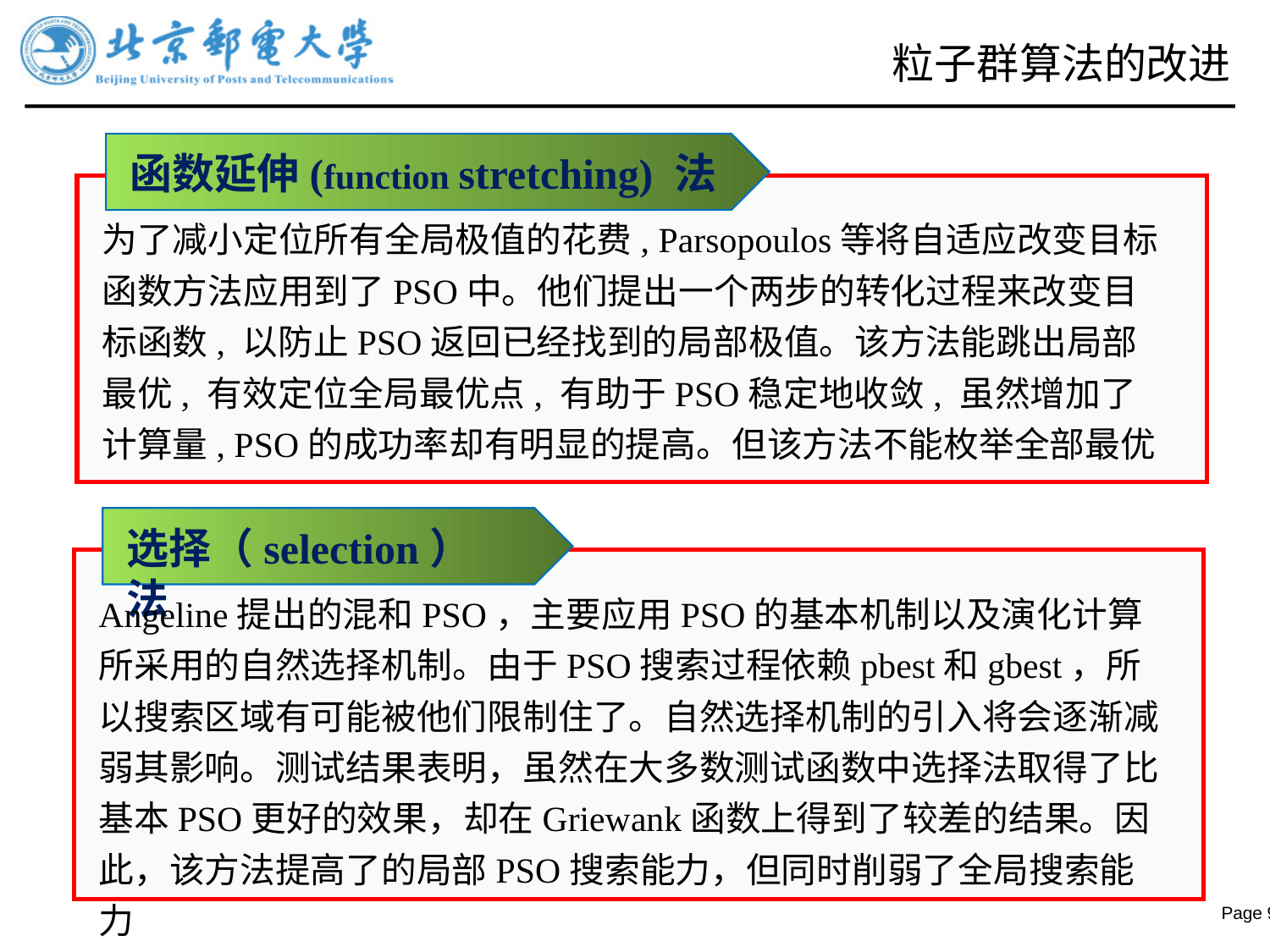

# 粒子群算法的改进

函数延伸(function stretching) 法

为了减小定位所有全局极值的花费, Parsopoulos等将自适应改变目标函数方法应用到了PSO中。他们提出一个两步的转化过程来改变目标函数, 以防止PSO返回已经找到的局部极值。该方法能跳出局部最优, 有效定位全局最优点, 有助于PSO稳定地收敛, 虽然增加了计算量, PSO的成功率却有明显的提高。但该方法不能枚举全部最优

选择（selection）法

Angeline提出的混和PSO，主要应用PSO的基本机制以及演化计算所采用的自然选择机制。由于PSO搜索过程依赖pbest和gbest，所以搜索区域有可能被他们限制住了。自然选择机制的引入将会逐渐减弱其影响。测试结果表明，虽然在大多数测试函数中选择法取得了比基本PSO更好的效果，却在Griewank函数上得到了较差的结果。因此，该方法提高了的局部PSO搜索能力，但同时削弱了全局搜索能力